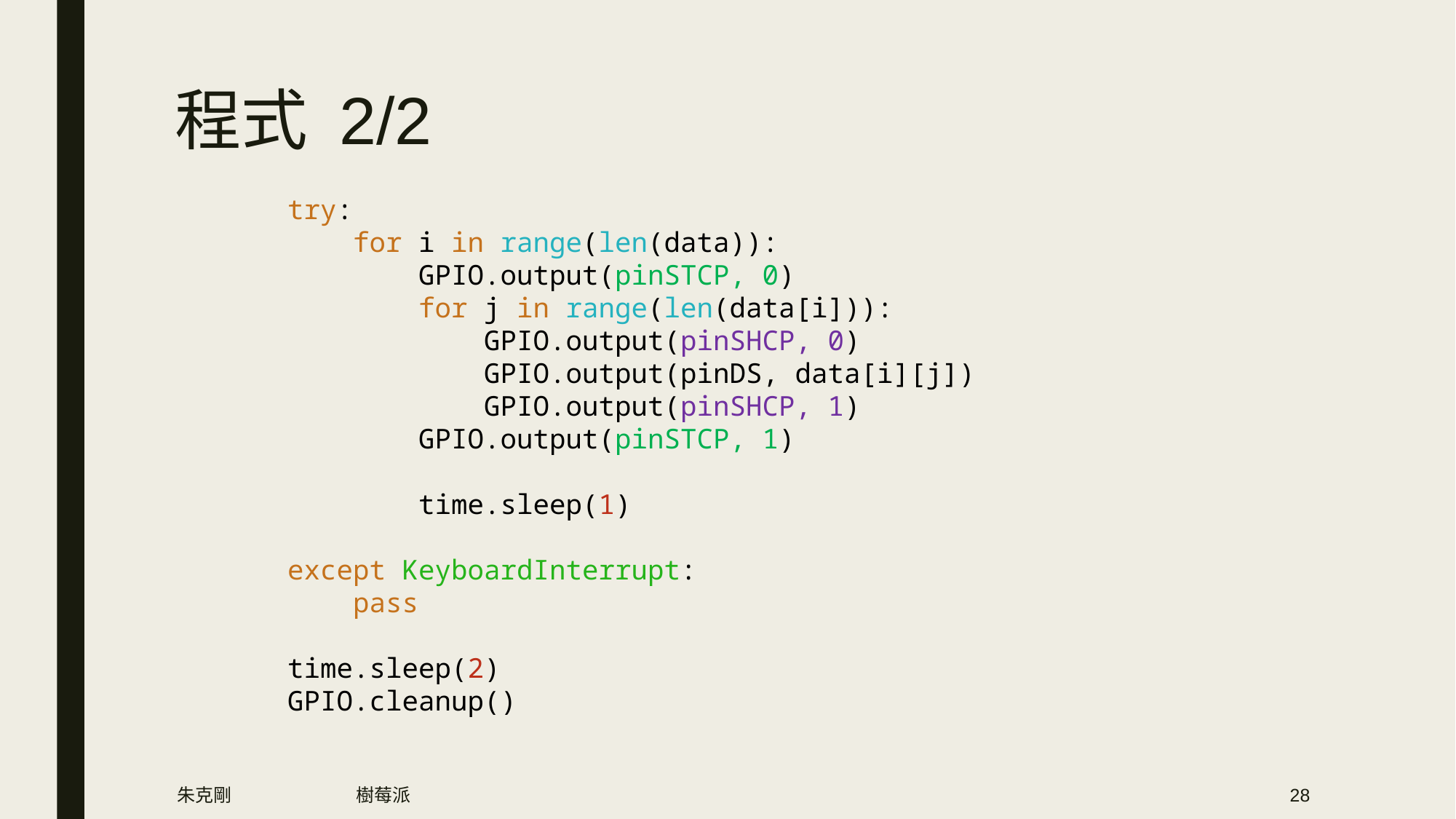

# 程式 2/2
try:
    for i in range(len(data)):
        GPIO.output(pinSTCP, 0)
        for j in range(len(data[i])):
            GPIO.output(pinSHCP, 0)
            GPIO.output(pinDS, data[i][j])
            GPIO.output(pinSHCP, 1)
        GPIO.output(pinSTCP, 1)

        time.sleep(1)

except KeyboardInterrupt:
    pass
time.sleep(2)
GPIO.cleanup()
朱克剛
樹莓派
28